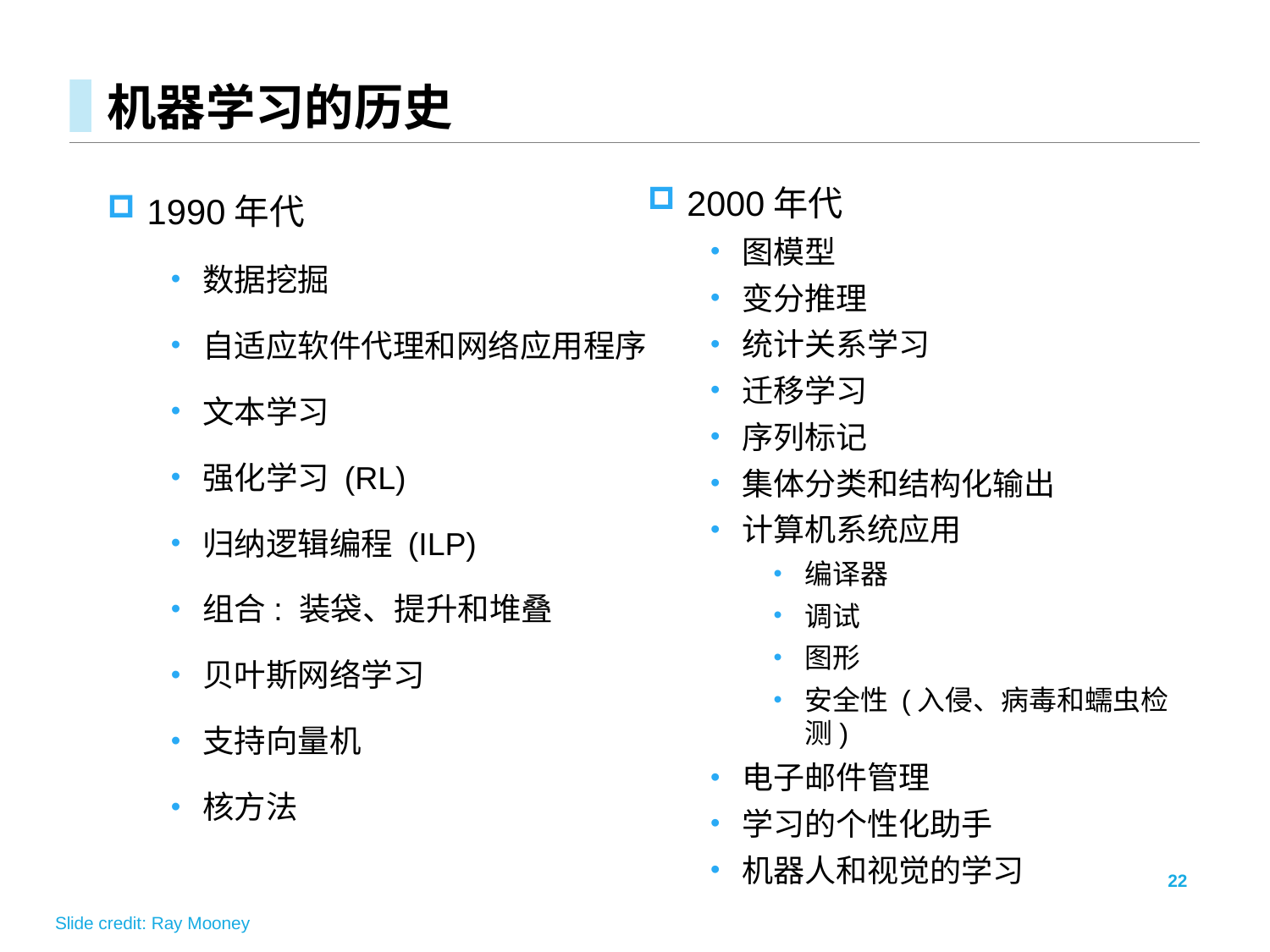

# 机器学习的历史
1990年代
数据挖掘
自适应软件代理和网络应用程序
文本学习
强化学习 (RL)
归纳逻辑编程 (ILP)
组合: 装袋、提升和堆叠
贝叶斯网络学习
支持向量机
核方法
2000年代
图模型
变分推理
统计关系学习
迁移学习
序列标记
集体分类和结构化输出
计算机系统应用
编译器
调试
图形
安全性 (入侵、病毒和蠕虫检测)
电子邮件管理
学习的个性化助手
机器人和视觉的学习
22
Slide credit: Ray Mooney